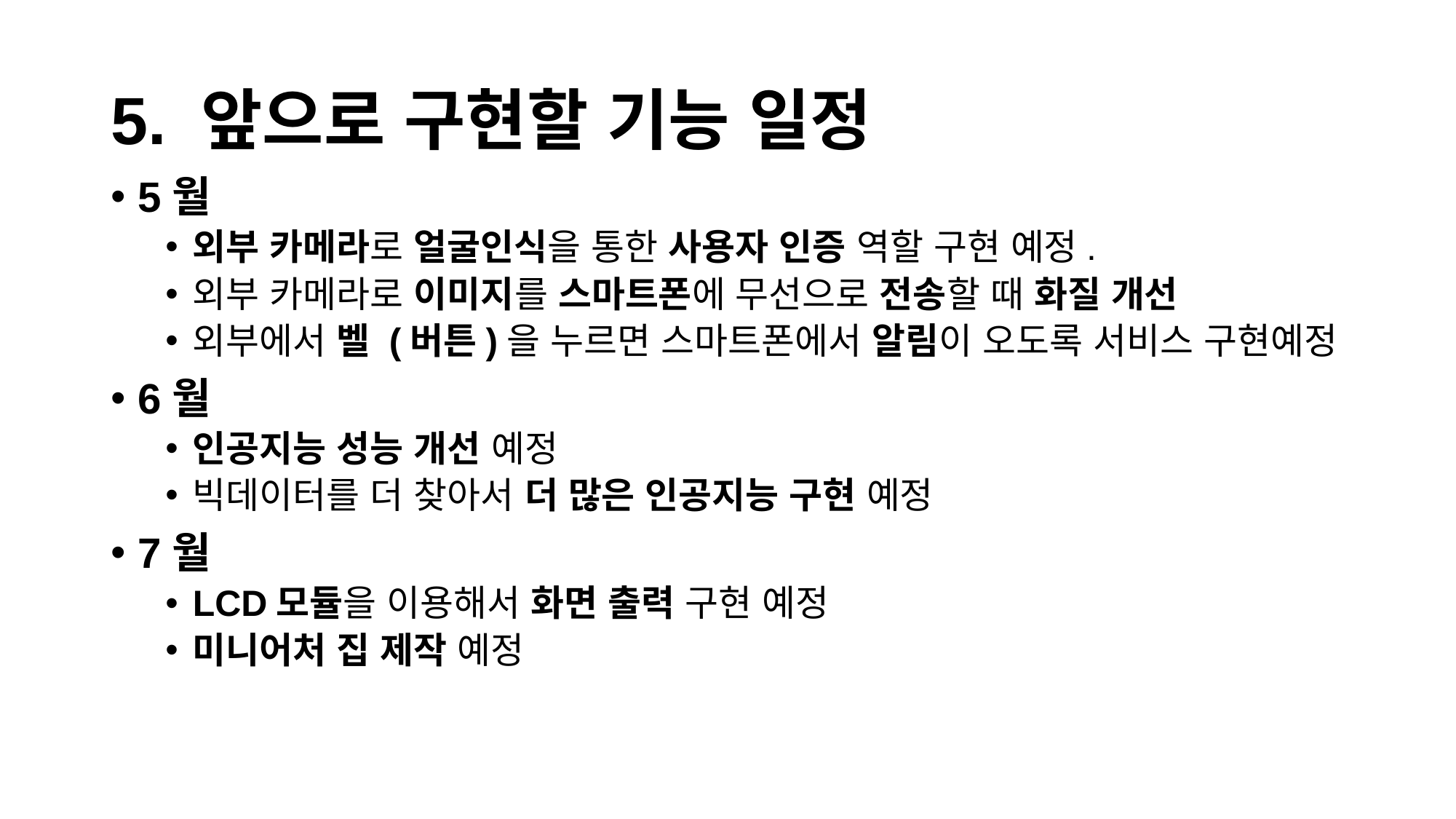

# 5. 앞으로 구현할 기능 일정
5월
외부 카메라로 얼굴인식을 통한 사용자 인증 역할 구현 예정.
외부 카메라로 이미지를 스마트폰에 무선으로 전송할 때 화질 개선
외부에서 벨 (버튼)을 누르면 스마트폰에서 알림이 오도록 서비스 구현예정
6월
인공지능 성능 개선 예정
빅데이터를 더 찾아서 더 많은 인공지능 구현 예정
7월
LCD모듈을 이용해서 화면 출력 구현 예정
미니어처 집 제작 예정